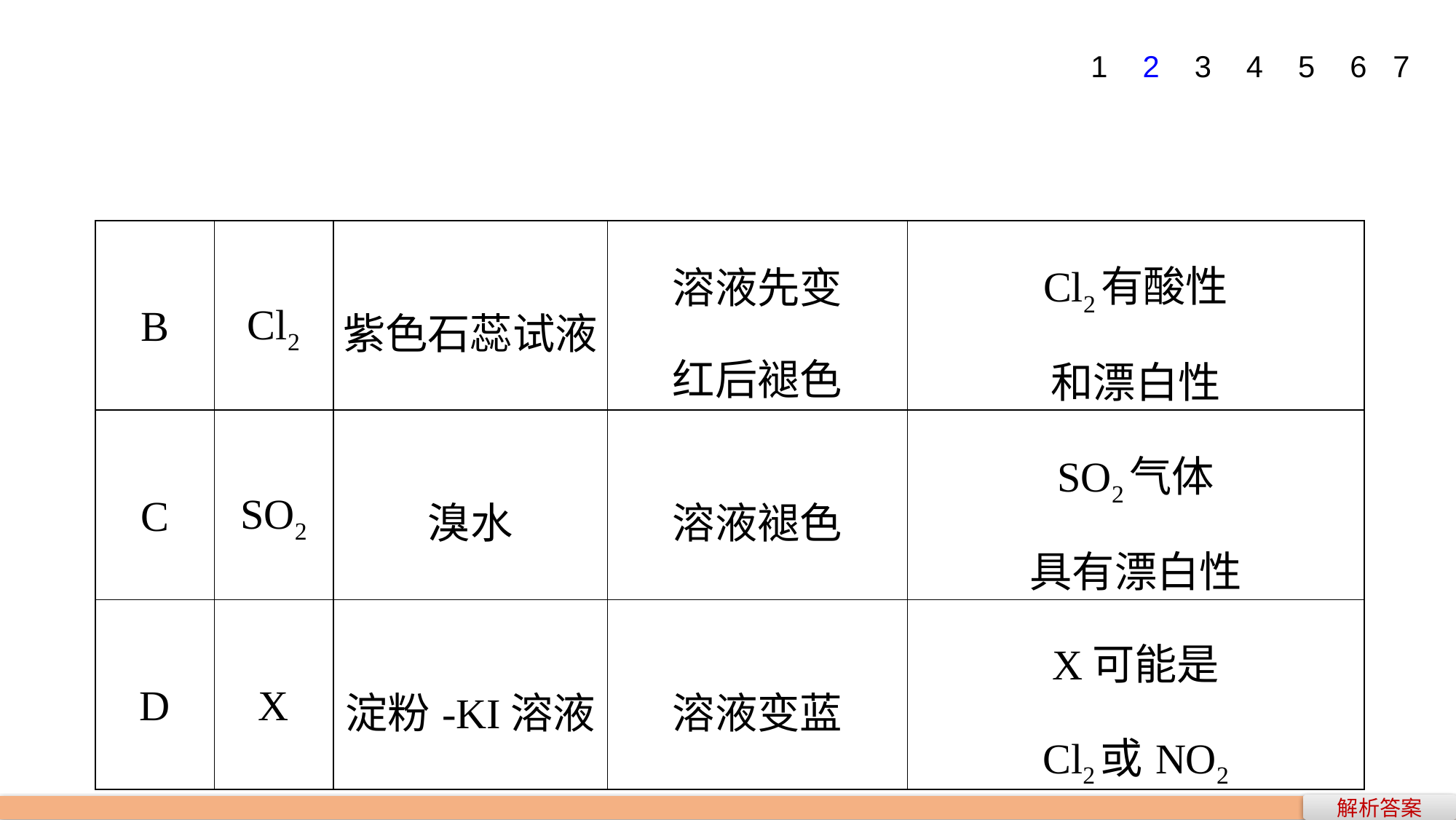

1
2
3
4
5
6
7
| B | Cl2 | 紫色石蕊试液 | 溶液先变 红后褪色 | Cl2有酸性 和漂白性 |
| --- | --- | --- | --- | --- |
| C | SO2 | 溴水 | 溶液褪色 | SO2气体 具有漂白性 |
| D | X | 淀粉­-KI溶液 | 溶液变蓝 | X可能是 Cl2或NO2 |
解析答案